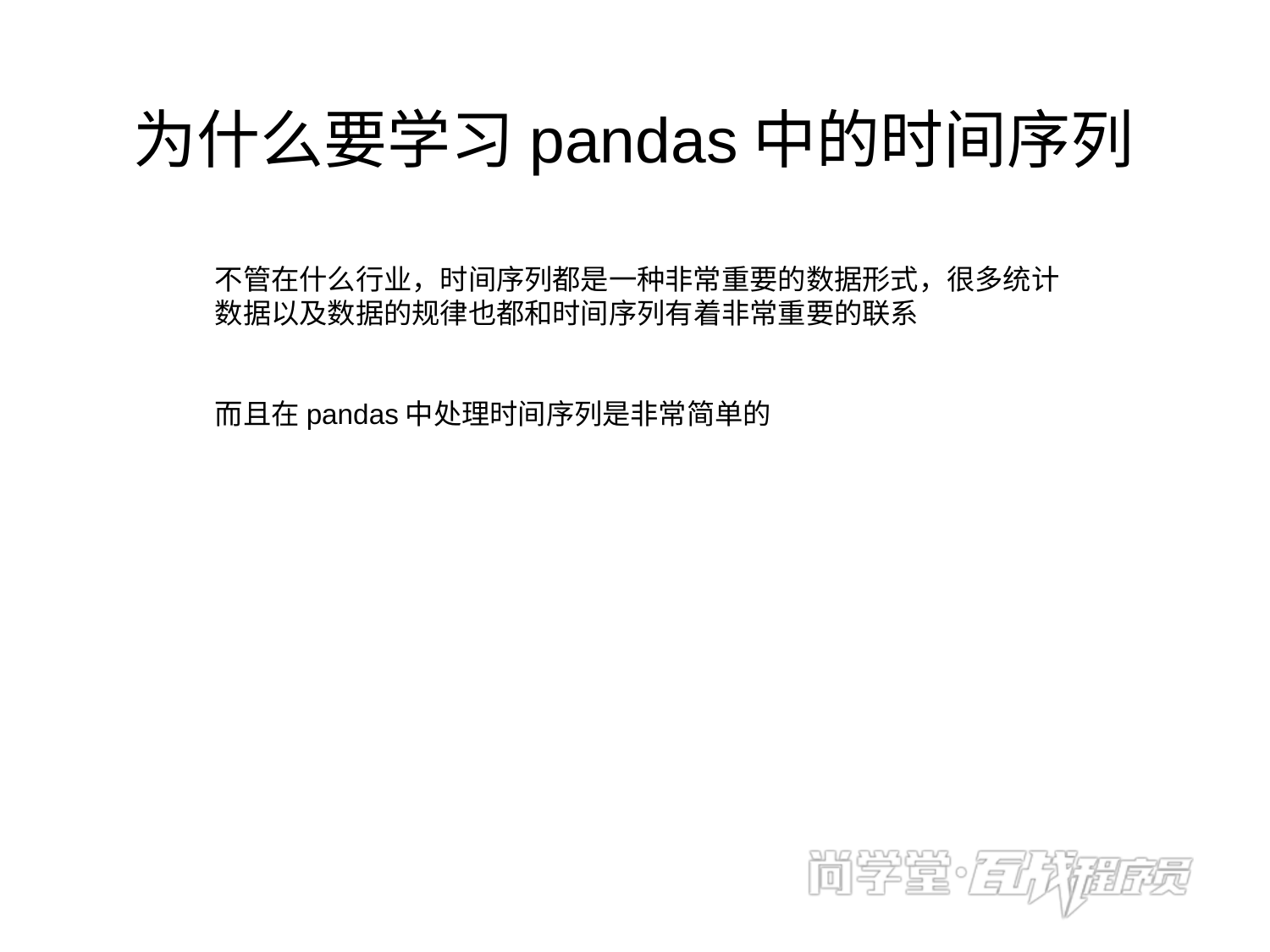

# 为什么要学习pandas中的时间序列
不管在什么行业，时间序列都是一种非常重要的数据形式，很多统计数据以及数据的规律也都和时间序列有着非常重要的联系

而且在pandas中处理时间序列是非常简单的